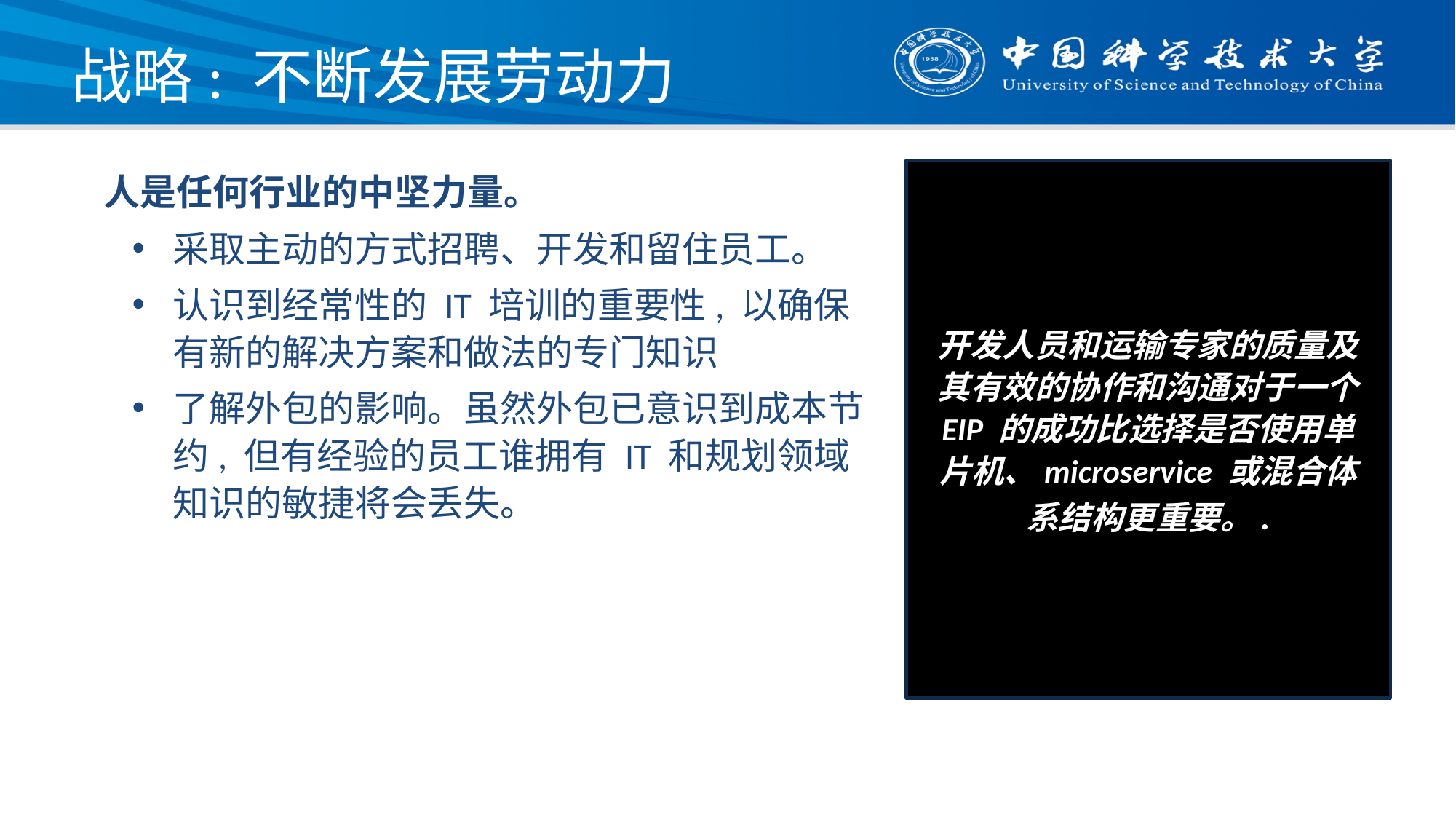

# 战略: 不断发展劳动力
开发人员和运输专家的质量及其有效的协作和沟通对于一个 EIP 的成功比选择是否使用单片机、microservice 或混合体系结构更重要。.
人是任何行业的中坚力量。
采取主动的方式招聘、开发和留住员工。
认识到经常性的 IT 培训的重要性, 以确保有新的解决方案和做法的专门知识
了解外包的影响。虽然外包已意识到成本节约, 但有经验的员工谁拥有 IT 和规划领域知识的敏捷将会丢失。